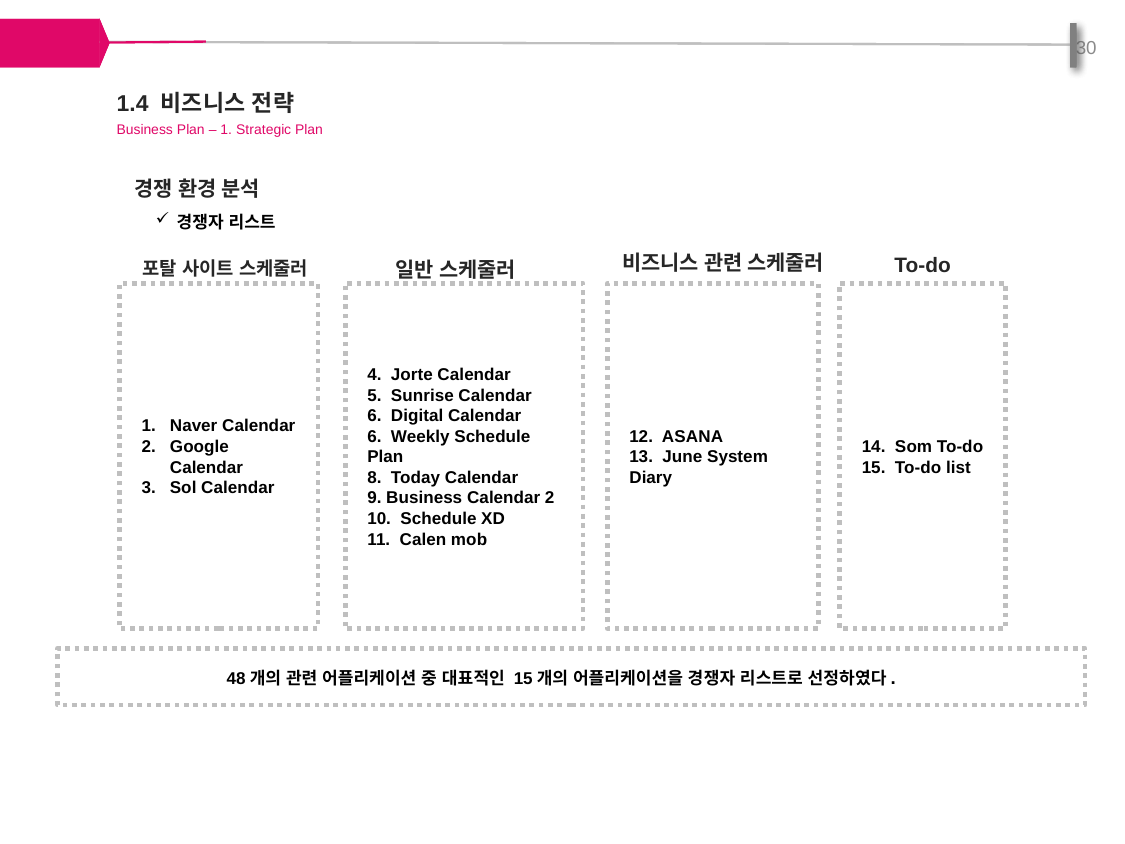

30
1.4 비즈니스 전략
Business Plan – 1. Strategic Plan
경쟁 환경 분석
경쟁자 리스트
비즈니스 관련 스케줄러
To-do
포탈 사이트 스케줄러
일반 스케줄러
Naver Calendar
Google Calendar
Sol Calendar
4.  Jorte Calendar
5.  Sunrise Calendar
6.  Digital Calendar
6.  Weekly Schedule Plan
8.  Today Calendar
9. Business Calendar 2
10.  Schedule XD
11.  Calen mob
14.  Som To-do
15.  To-do list
12.  ASANA
13.  June System Diary
48개의 관련 어플리케이션 중 대표적인 15개의 어플리케이션을 경쟁자 리스트로 선정하였다.